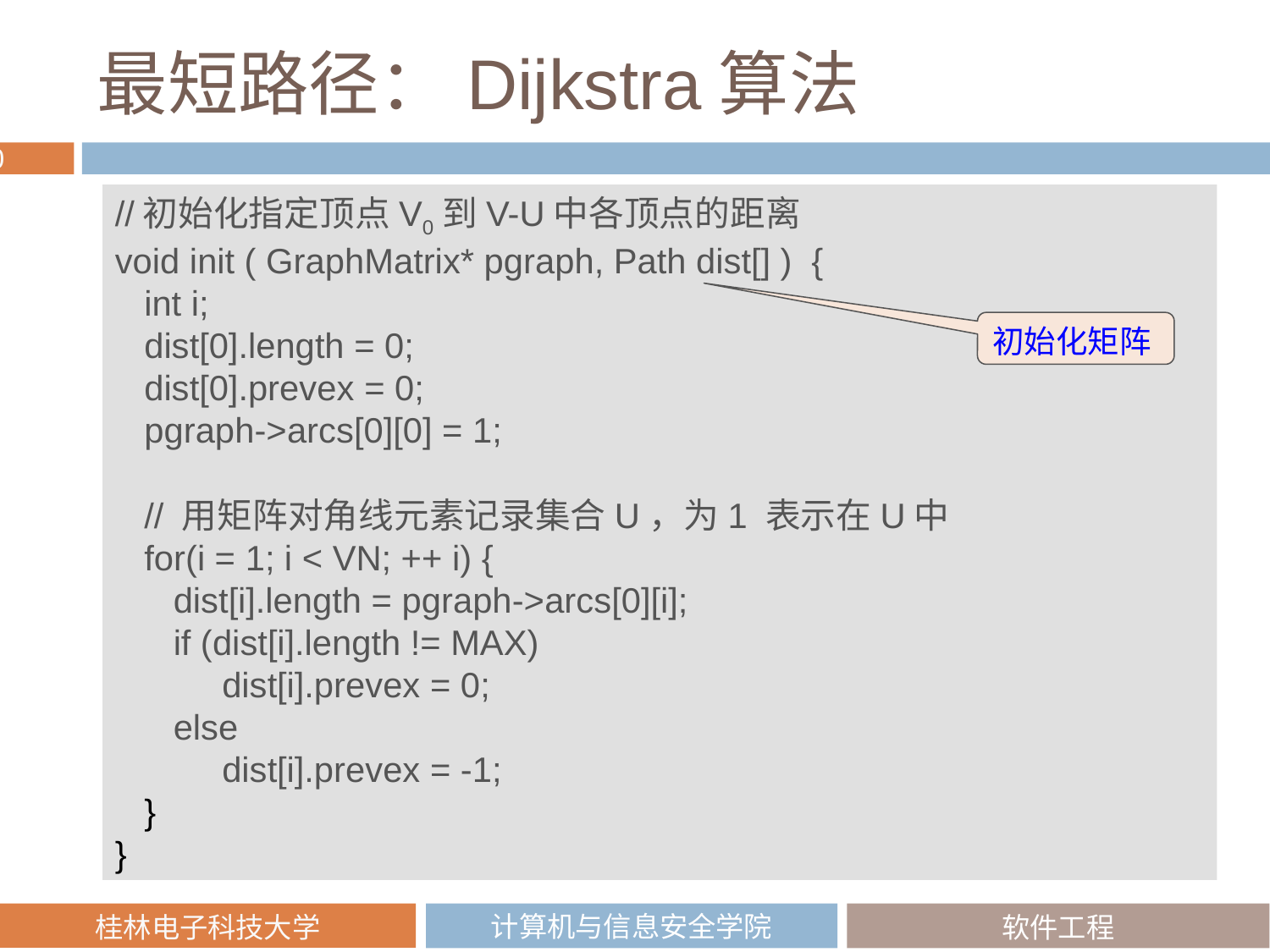

# 最短路径：Dijkstra算法
//初始化指定顶点V0到V-U中各顶点的距离
void init ( GraphMatrix* pgraph, Path dist[] )  {
   int i;
   dist[0].length = 0;
   dist[0].prevex = 0;
   pgraph->arcs[0][0] = 1;

   // 用矩阵对角线元素记录集合U，为1 表示在U中
   for(i = 1; i < VN; ++ i) {
      dist[i].length = pgraph->arcs[0][i];
      if (dist[i].length != MAX)
           dist[i].prevex = 0;
      else
           dist[i].prevex = -1;
   }
}
初始化矩阵